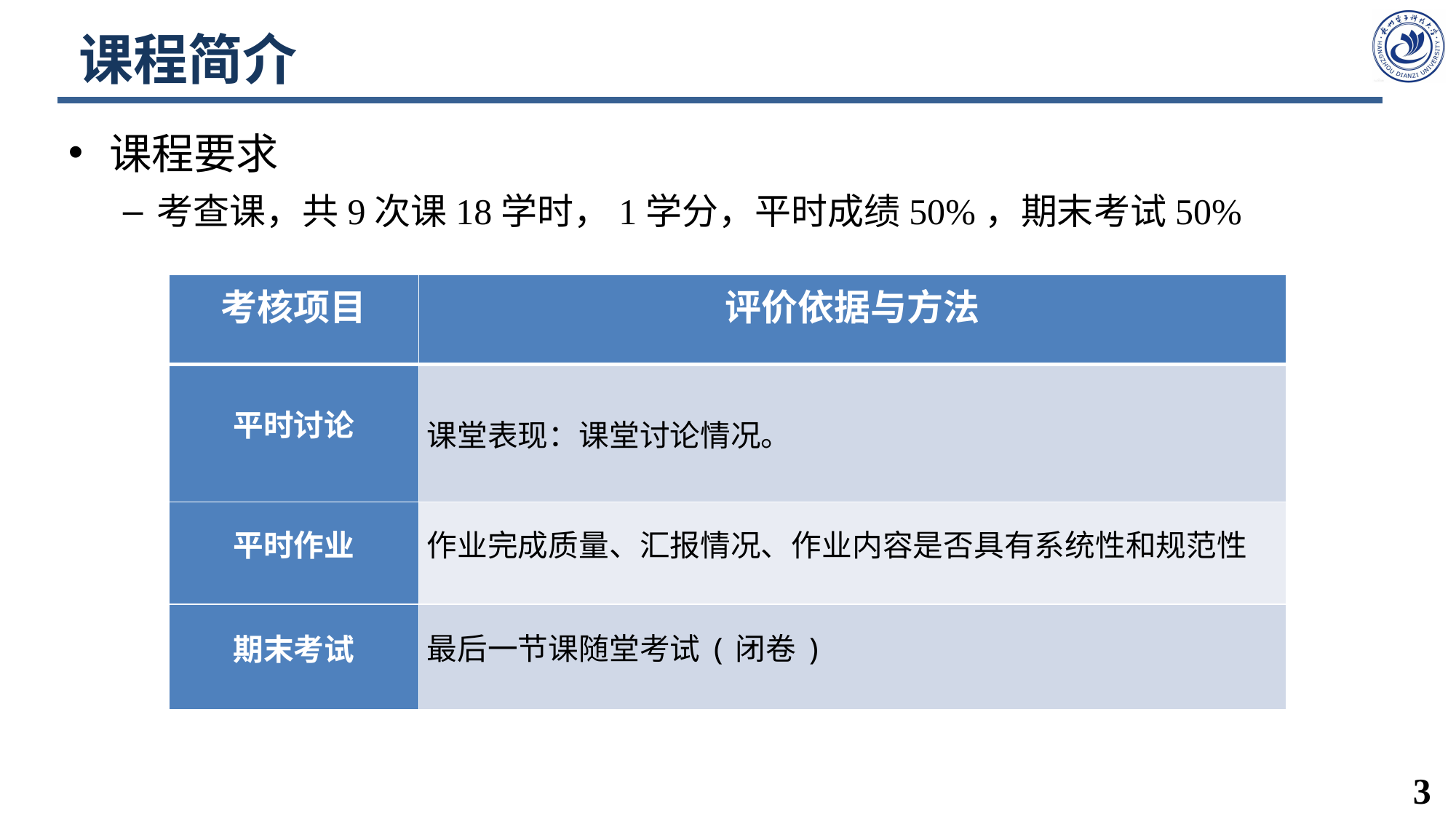

# 课程简介
课程要求
考查课，共9次课18学时，1学分，平时成绩50%，期末考试50%
| 考核项目 | 评价依据与方法 |
| --- | --- |
| 平时讨论 | 课堂表现：课堂讨论情况。 |
| 平时作业 | 作业完成质量、汇报情况、作业内容是否具有系统性和规范性 |
| 期末考试 | 最后一节课随堂考试(闭卷) |
3